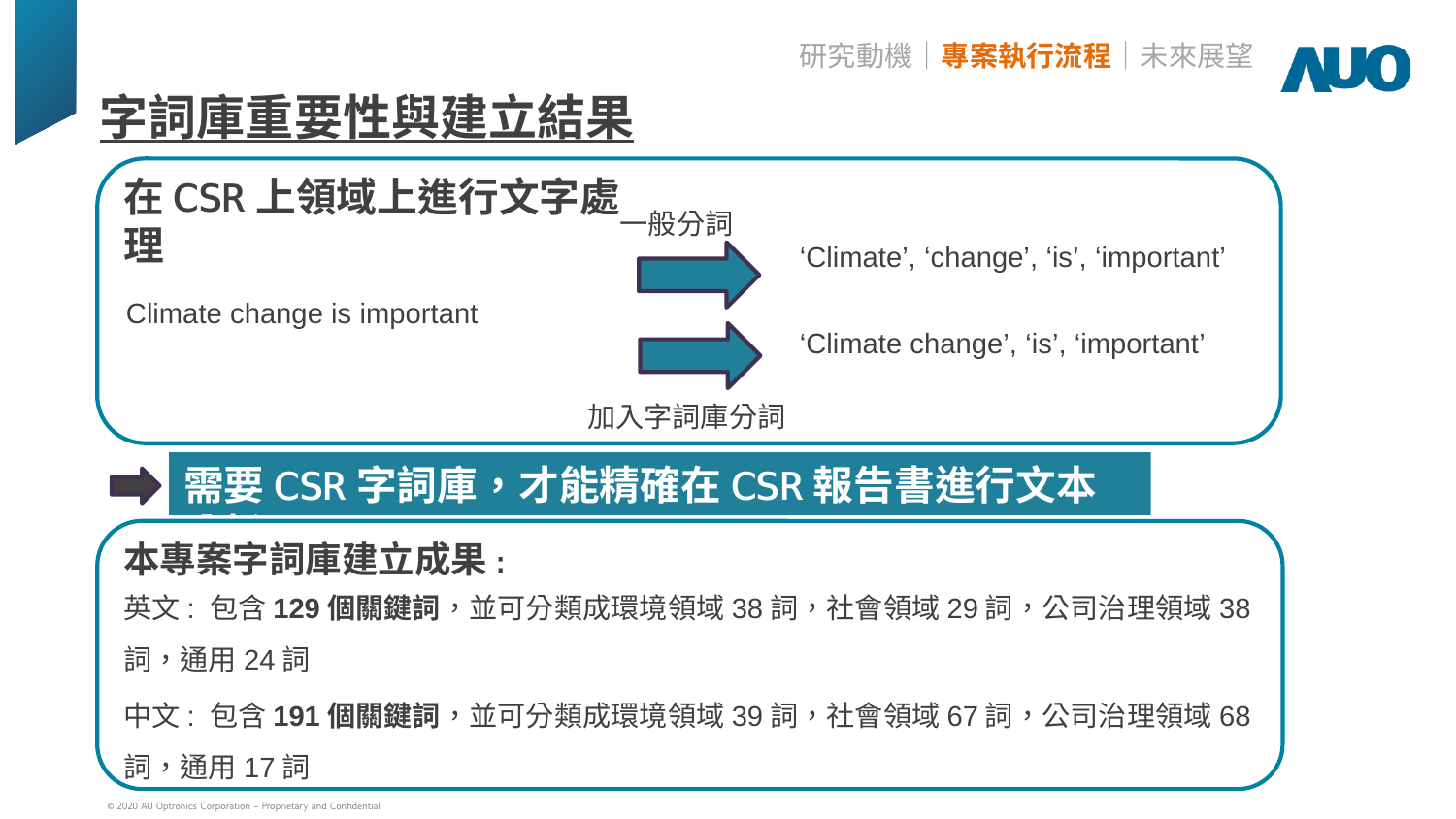

研究動機｜專案執行流程｜未來展望
# 字詞庫重要性與建立結果

在CSR上領域上進行文字處理
一般分詞
‘Climate’, ‘change’, ‘is’, ‘important’

Climate change is important
‘Climate change’, ‘is’, ‘important’

加入字詞庫分詞
需要CSR字詞庫，才能精確在CSR報告書進行文本分析

本專案字詞庫建立成果:
英文: 包含129個關鍵詞，並可分類成環境領域38詞，社會領域29詞，公司治理領域38詞，通用24詞
中文: 包含191個關鍵詞，並可分類成環境領域39詞，社會領域67詞，公司治理領域68詞，通用17詞